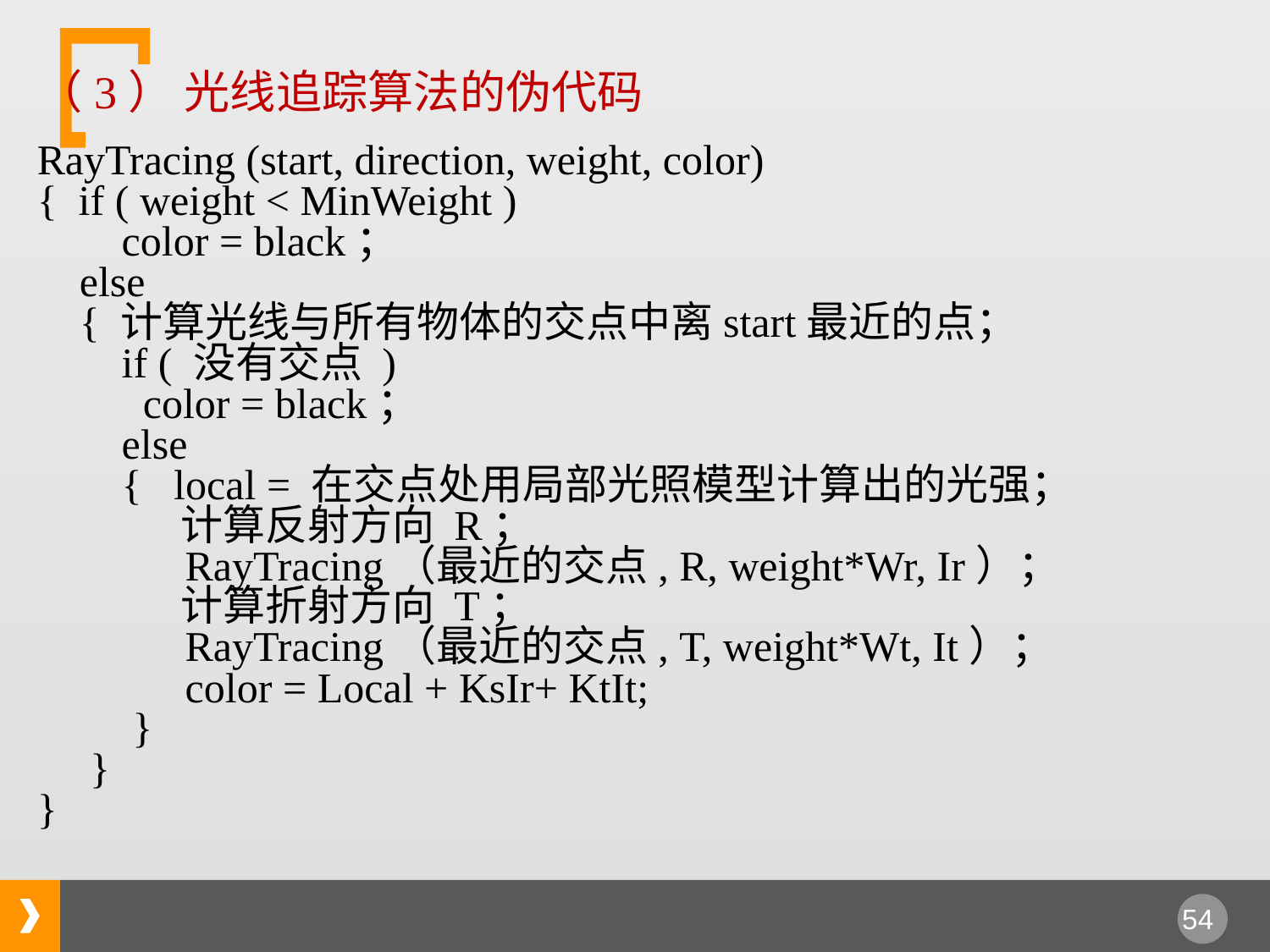

（3） 光线追踪算法的伪代码
RayTracing (start, direction, weight, color)
{  if ( weight < MinWeight )
        color = black；
    else
    { 计算光线与所有物体的交点中离start最近的点；
        if ( 没有交点 )
          color = black；
        else
        {   local = 在交点处用局部光照模型计算出的光强；
              计算反射方向 R；
              RayTracing（最近的交点, R, weight*Wr, Ir）；
              计算折射方向 T；
              RayTracing（最近的交点, T, weight*Wt, It）；
              color = Local + KsIr+ KtIt;
         }
     }
}